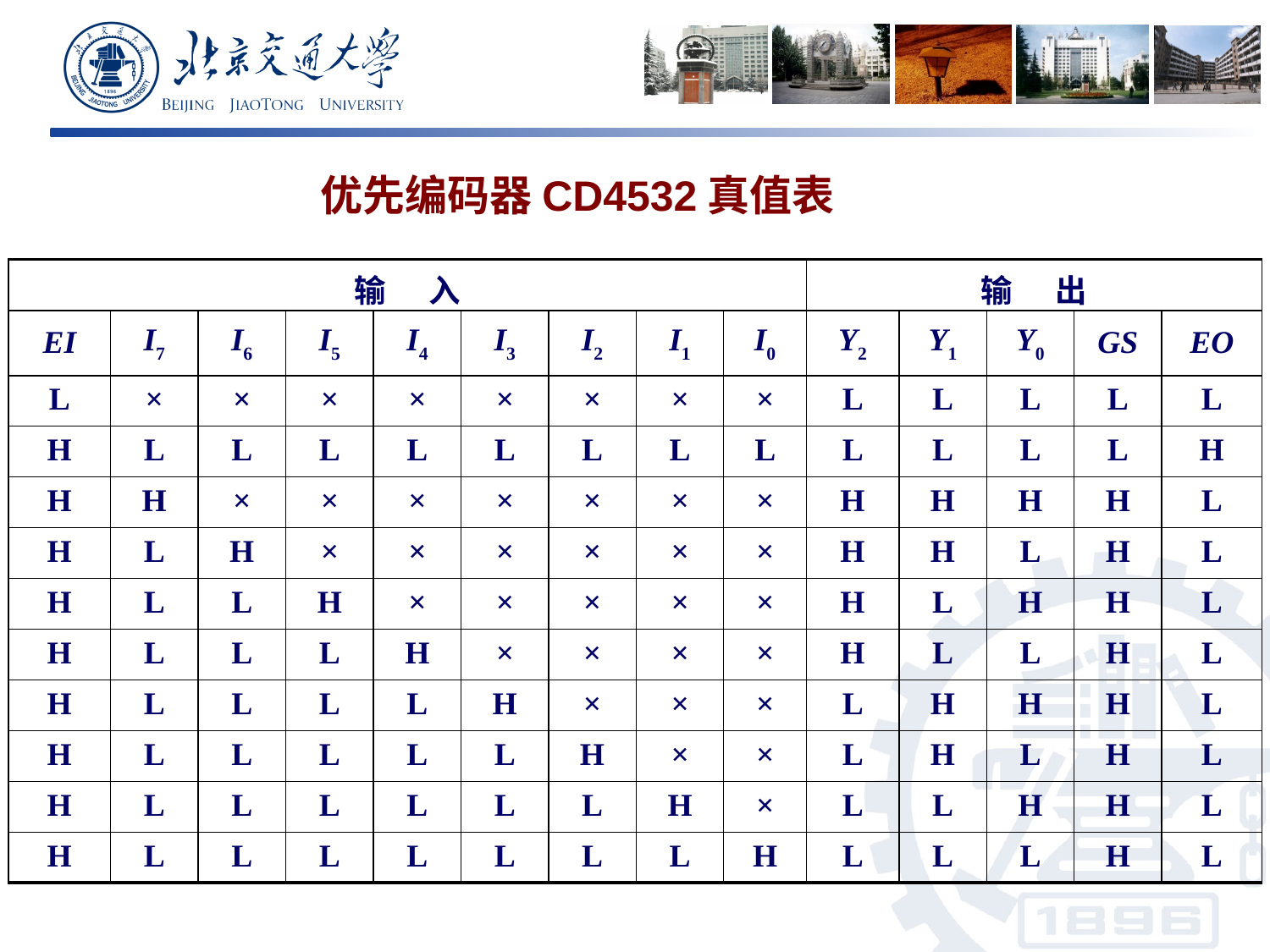

优先编码器CD4532真值表
| 输 入 |  |  |  |  |  |  |  |  | 输 出 |  |  |  |  |
| --- | --- | --- | --- | --- | --- | --- | --- | --- | --- | --- | --- | --- | --- |
| EI | I7 | I6 | I5 | I4 | I3 | I2 | I1 | I0 | Y2 | Y1 | Y0 | GS | EO |
| L | × | × | × | × | × | × | × | × | L | L | L | L | L |
| H | L | L | L | L | L | L | L | L | L | L | L | L | H |
| H | H | × | × | × | × | × | × | × | H | H | H | H | L |
| H | L | H | × | × | × | × | × | × | H | H | L | H | L |
| H | L | L | H | × | × | × | × | × | H | L | H | H | L |
| H | L | L | L | H | × | × | × | × | H | L | L | H | L |
| H | L | L | L | L | H | × | × | × | L | H | H | H | L |
| H | L | L | L | L | L | H | × | × | L | H | L | H | L |
| H | L | L | L | L | L | L | H | × | L | L | H | H | L |
| H | L | L | L | L | L | L | L | H | L | L | L | H | L |